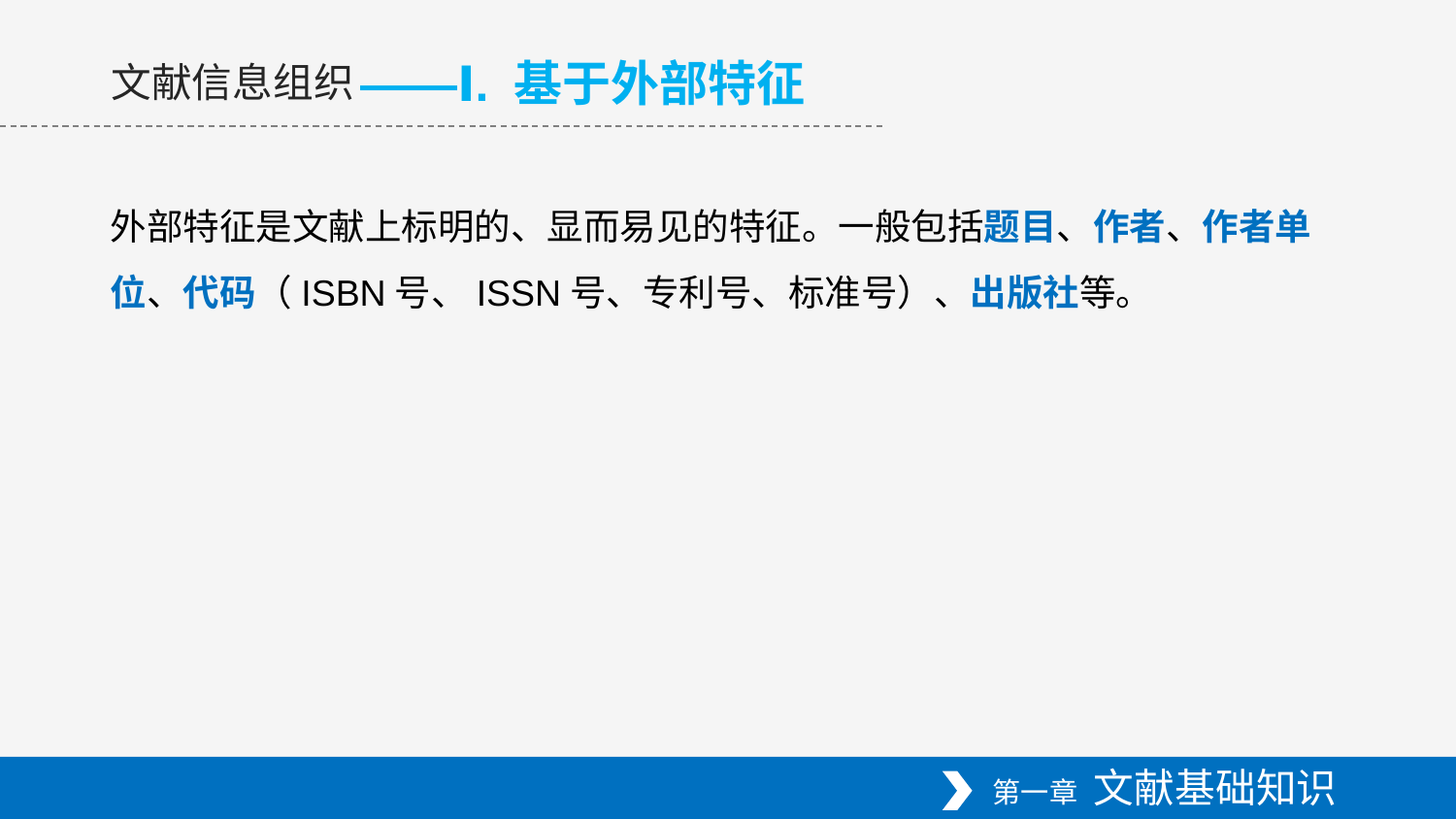

——Ⅰ. 基于外部特征
文献信息组织
外部特征是文献上标明的、显而易见的特征。一般包括题目、作者、作者单位、代码（ISBN号、ISSN号、专利号、标准号）、出版社等。